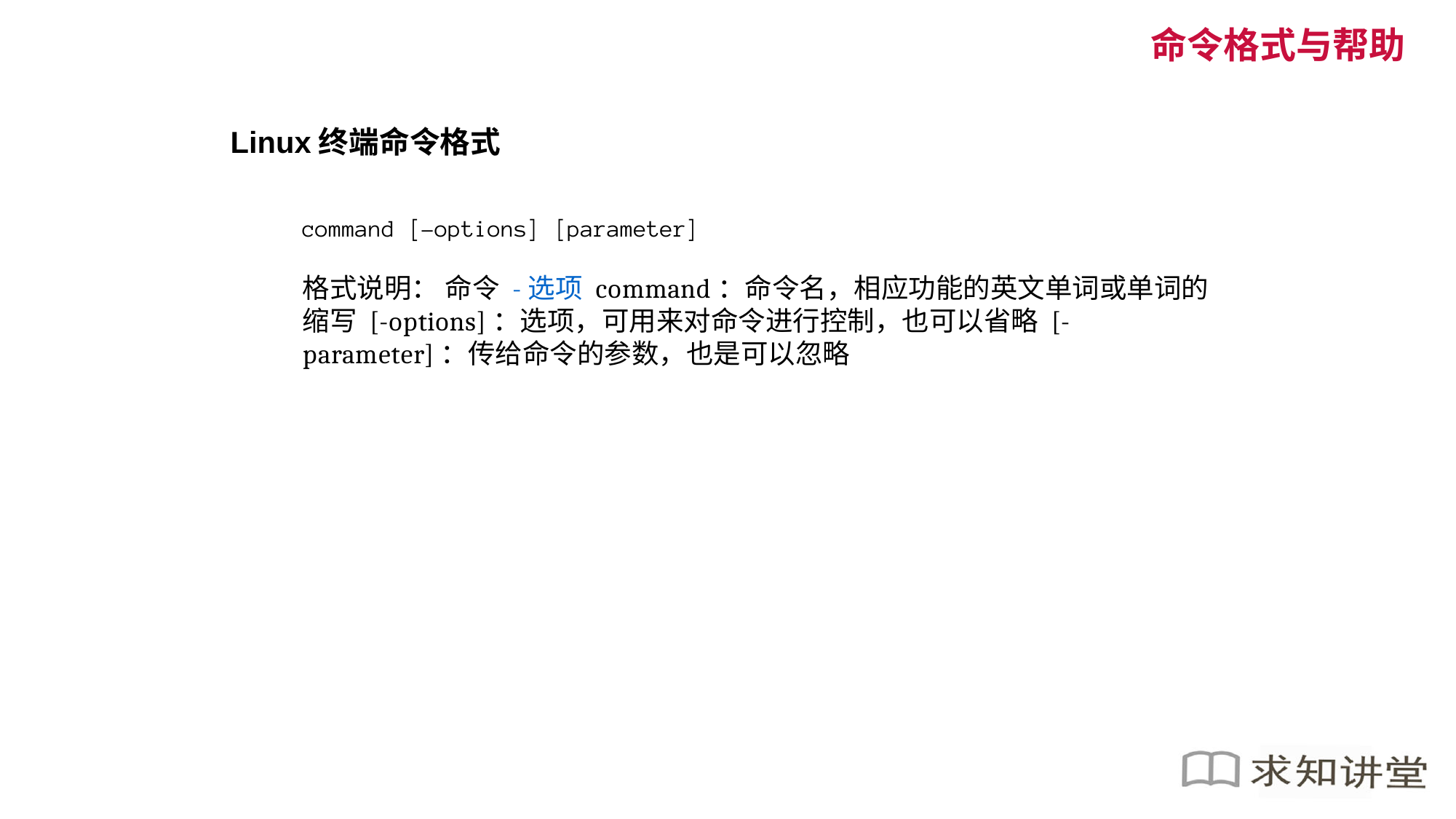

命令格式与帮助
Linux终端命令格式
command [-options] [parameter]
格式说明： 命令 -选项 command：命令名，相应功能的英文单词或单词的缩写 [-options]：选项，可用来对命令进行控制，也可以省略 [-parameter]：传给命令的参数，也是可以忽略